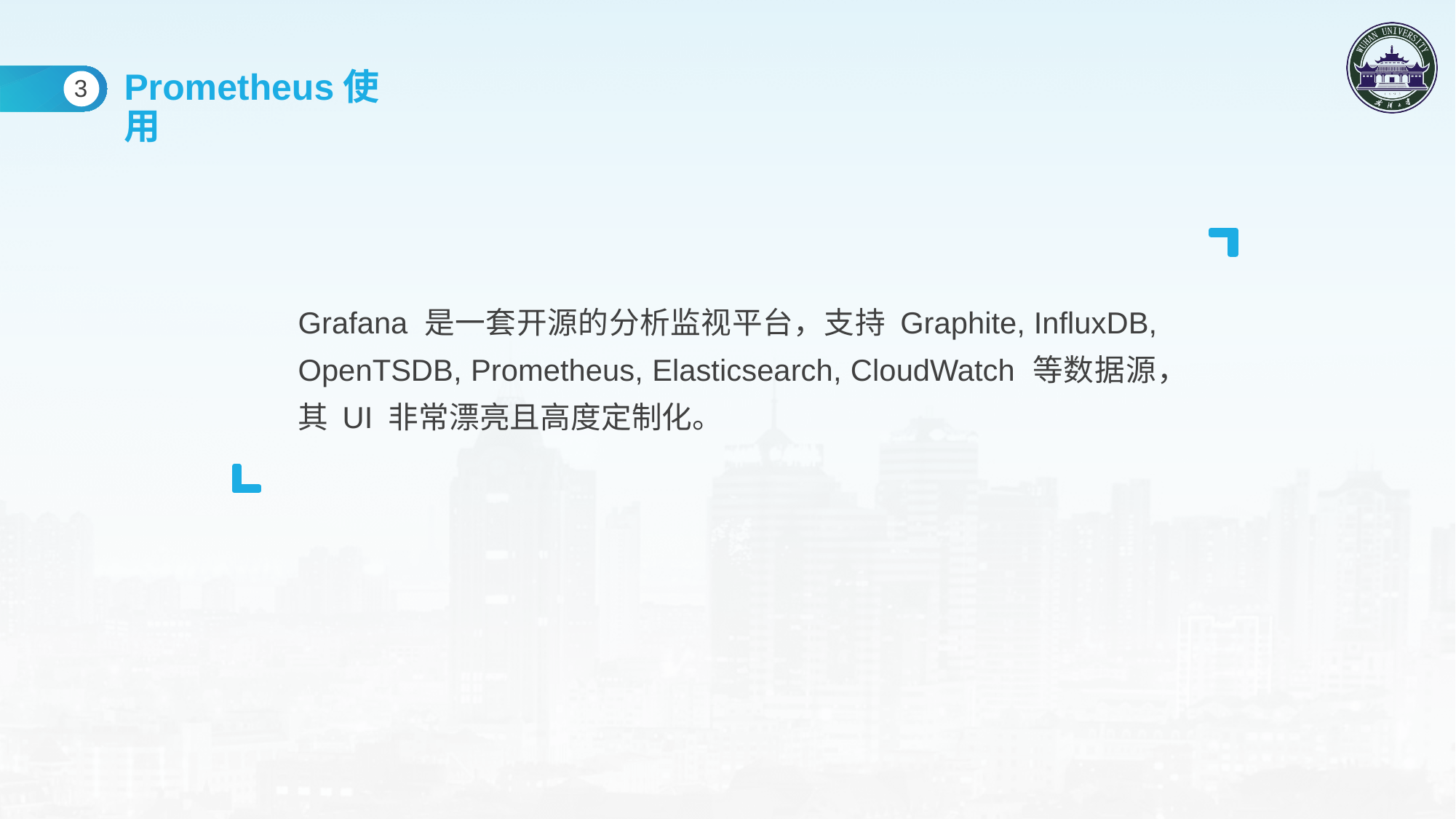

Prometheus使用
3

Grafana 是一套开源的分析监视平台，支持 Graphite, InfluxDB, OpenTSDB, Prometheus, Elasticsearch, CloudWatch 等数据源，其 UI 非常漂亮且高度定制化。